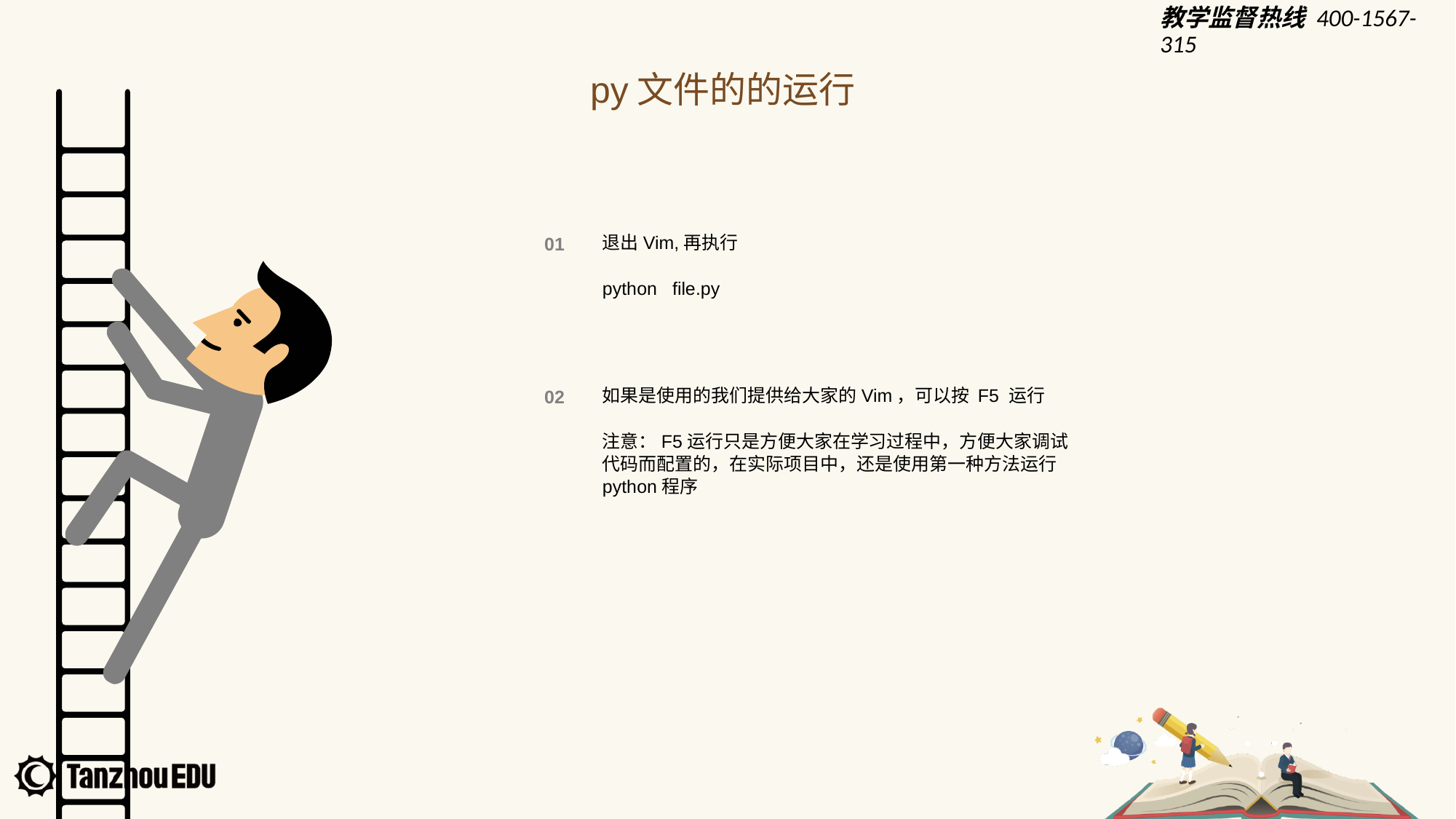

py文件的的运行

退出Vim,再执行

python   file.py
01
如果是使用的我们提供给大家的Vim，可以按 F5 运行

注意：F5运行只是方便大家在学习过程中，方便大家调试代码而配置的，在实际项目中，还是使用第一种方法运行python程序
02